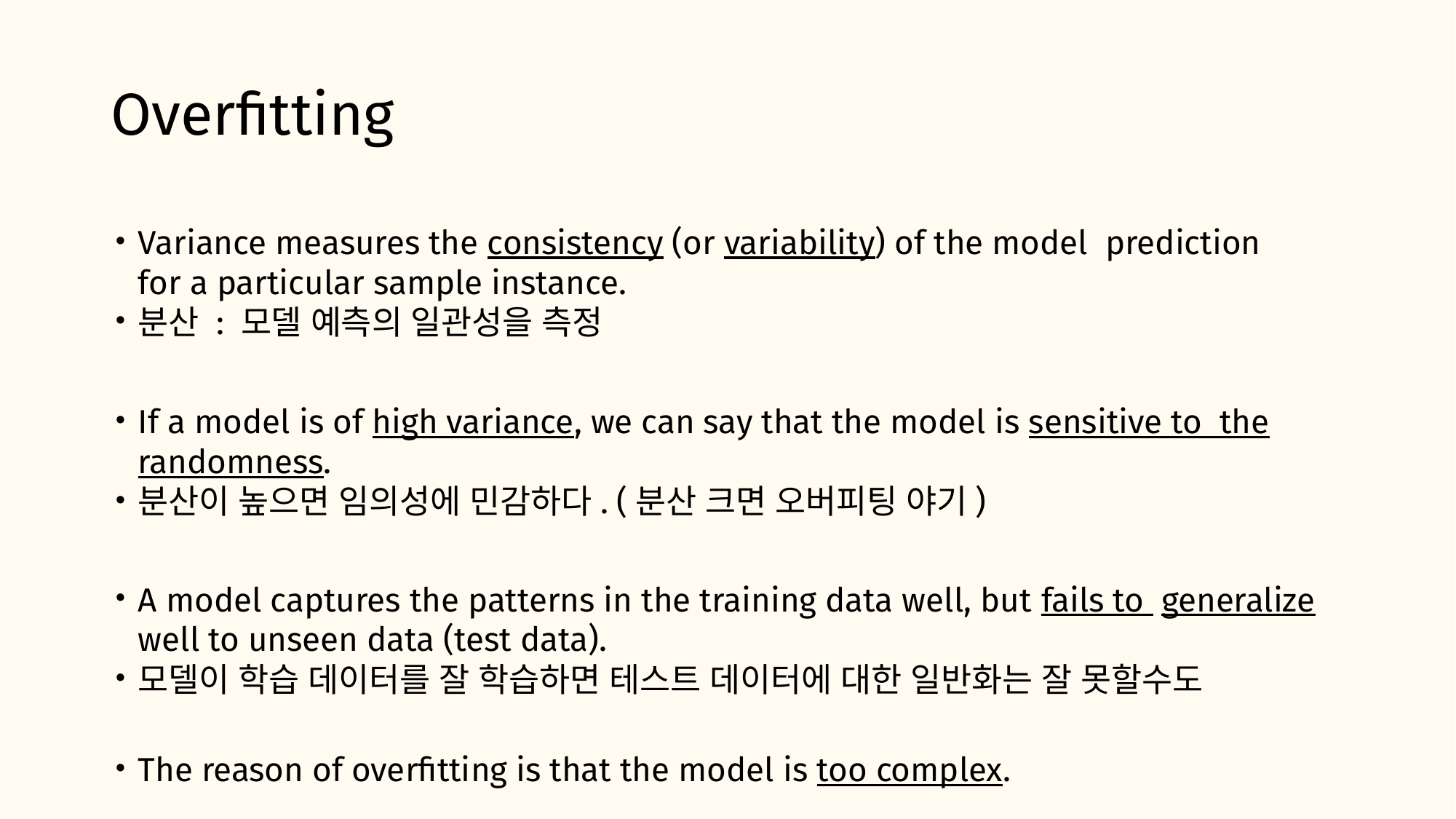

# Overfitting
Variance measures the consistency (or variability) of the model  prediction for a particular sample instance.
분산 : 모델 예측의 일관성을 측정

If a model is of high variance, we can say that the model is sensitive to  the randomness.
분산이 높으면 임의성에 민감하다. (분산 크면 오버피팅 야기)

A model captures the patterns in the training data well, but fails to  generalize well to unseen data (test data).
모델이 학습 데이터를 잘 학습하면 테스트 데이터에 대한 일반화는 잘 못할수도

The reason of overfitting is that the model is too complex.